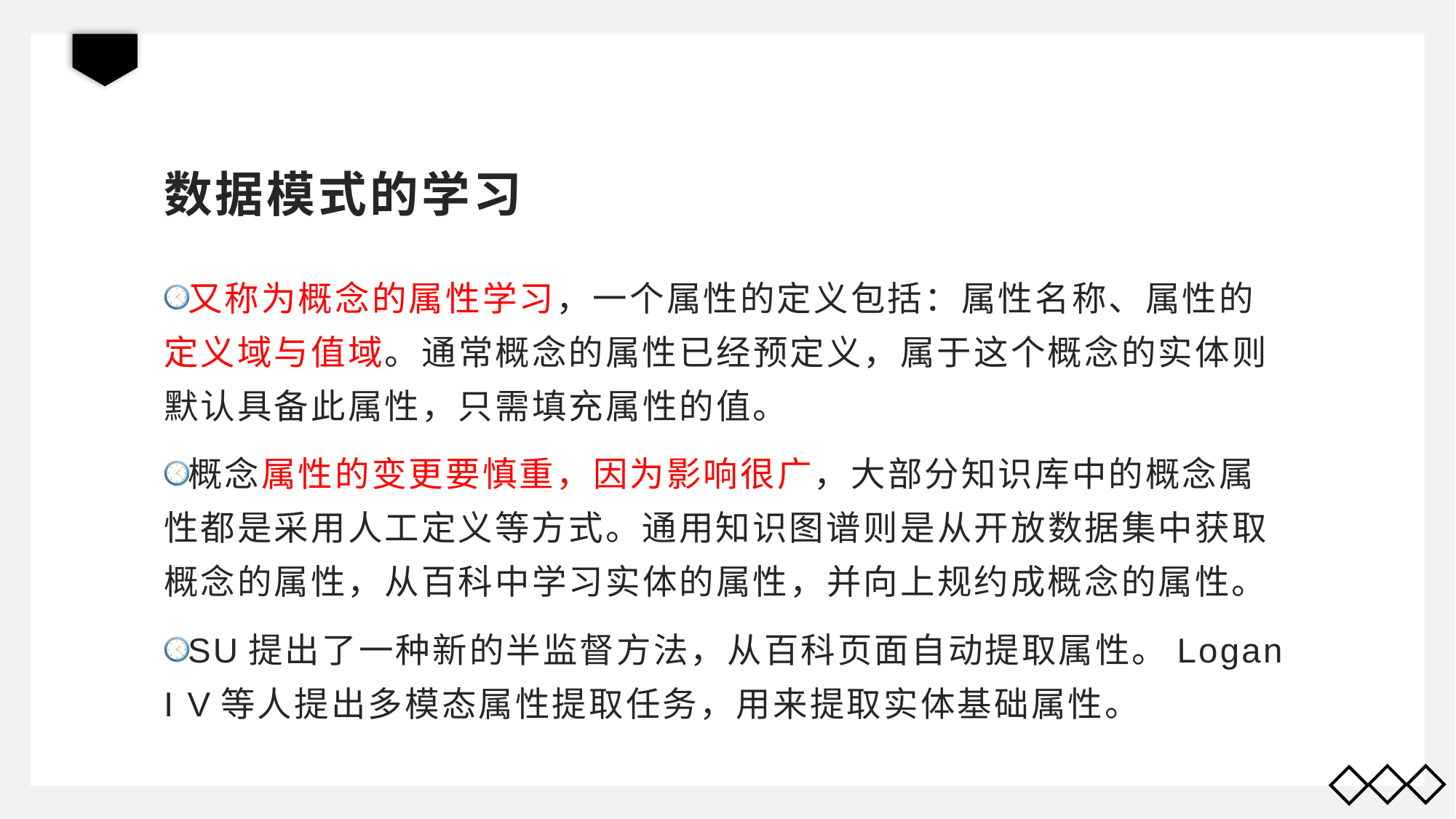

# 数据模式的学习
又称为概念的属性学习，一个属性的定义包括：属性名称、属性的定义域与值域。通常概念的属性已经预定义，属于这个概念的实体则默认具备此属性，只需填充属性的值。
概念属性的变更要慎重，因为影响很广，大部分知识库中的概念属性都是采用人工定义等方式。通用知识图谱则是从开放数据集中获取概念的属性，从百科中学习实体的属性，并向上规约成概念的属性。
SU提出了一种新的半监督方法，从百科页面自动提取属性。Logan I V等人提出多模态属性提取任务，用来提取实体基础属性。